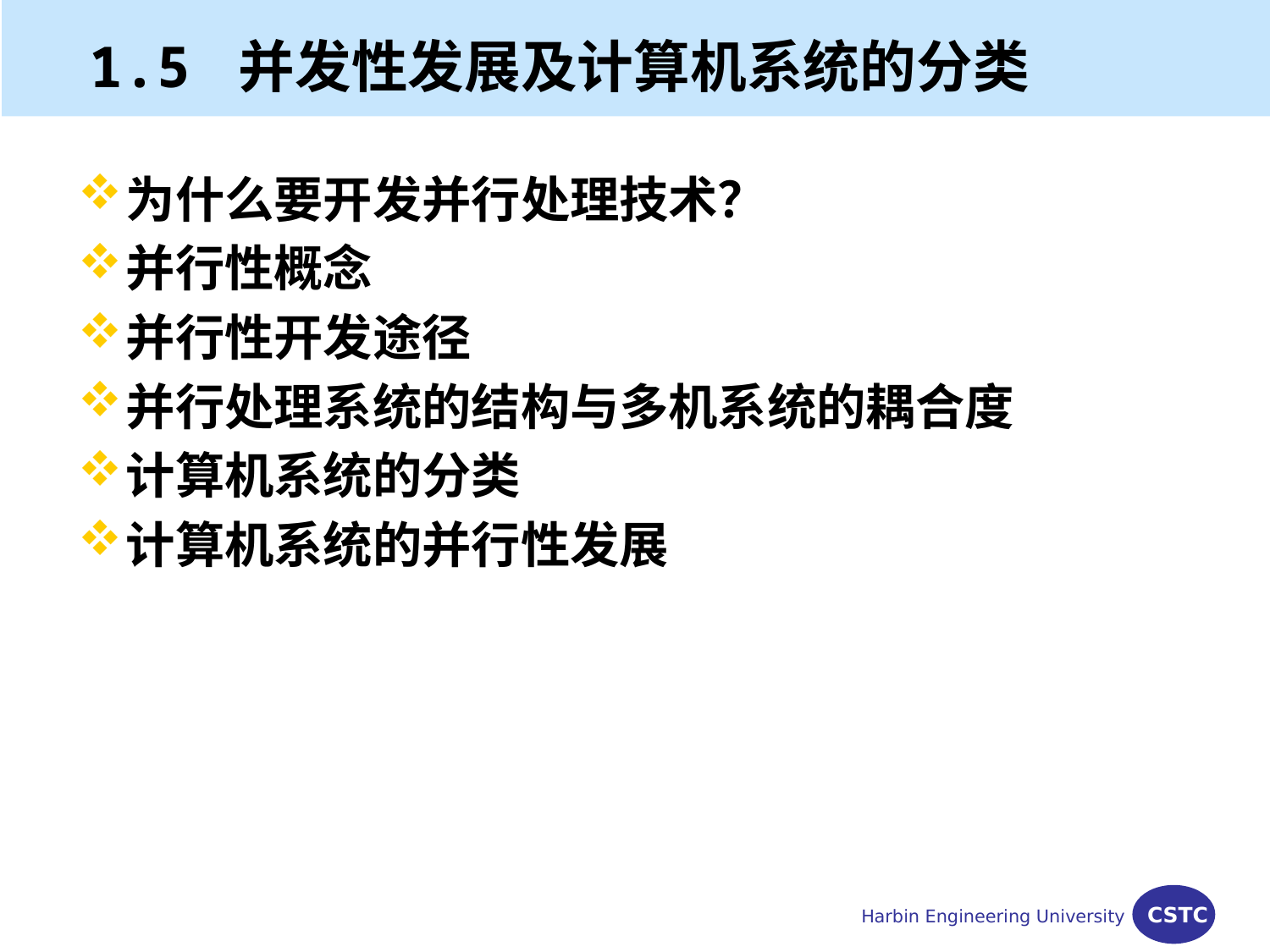

# 1.5 并发性发展及计算机系统的分类
为什么要开发并行处理技术？
并行性概念
并行性开发途径
并行处理系统的结构与多机系统的耦合度
计算机系统的分类
计算机系统的并行性发展

Harbin Engineering University